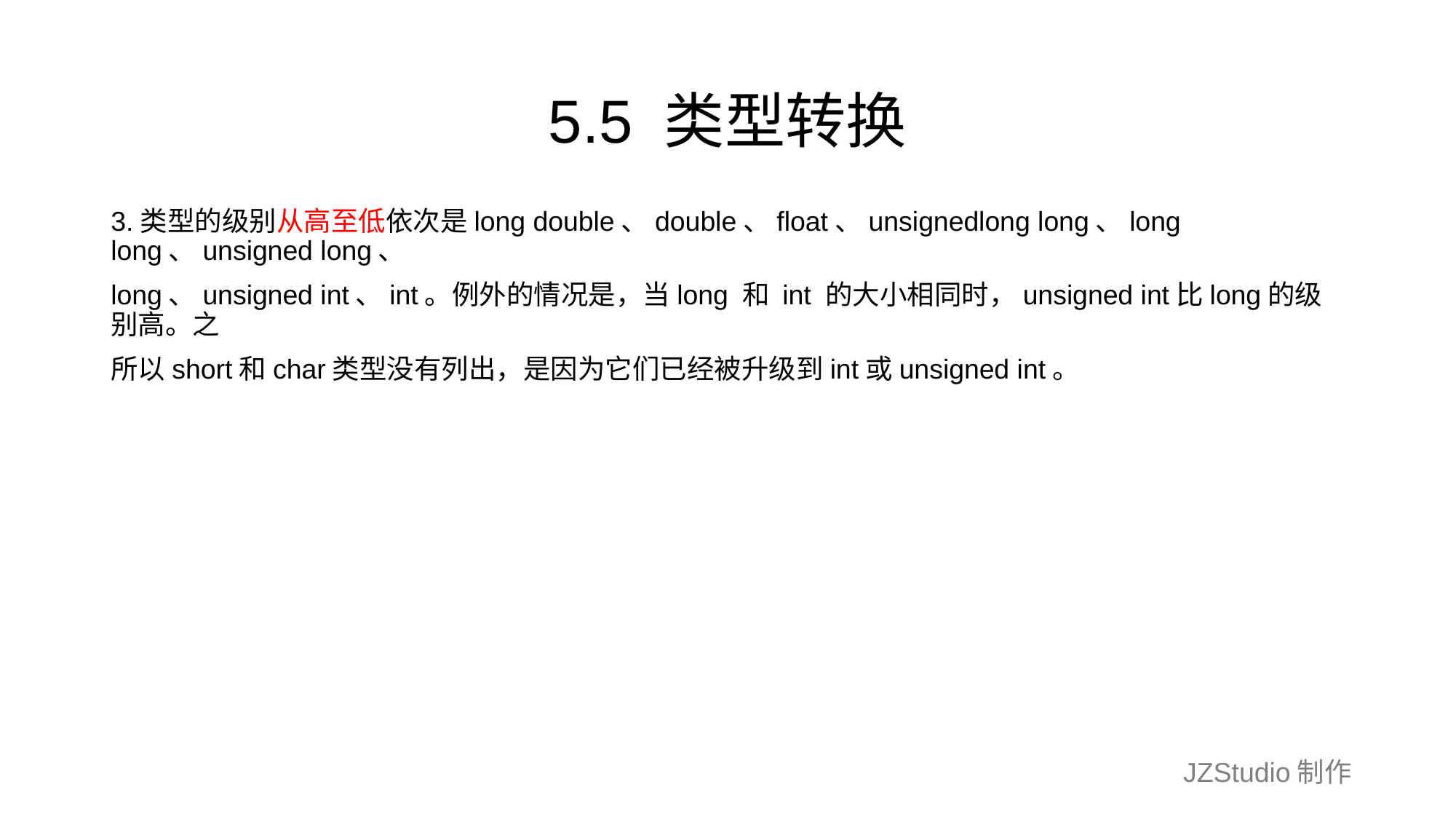

# 5.5 类型转换
3.类型的级别从高至低依次是long double、double、float、unsignedlong long、long long、unsigned long、
long、unsigned int、int。例外的情况是，当long 和 int 的大小相同时，unsigned int比long的级别高。之
所以short和char类型没有列出，是因为它们已经被升级到int或unsigned int。